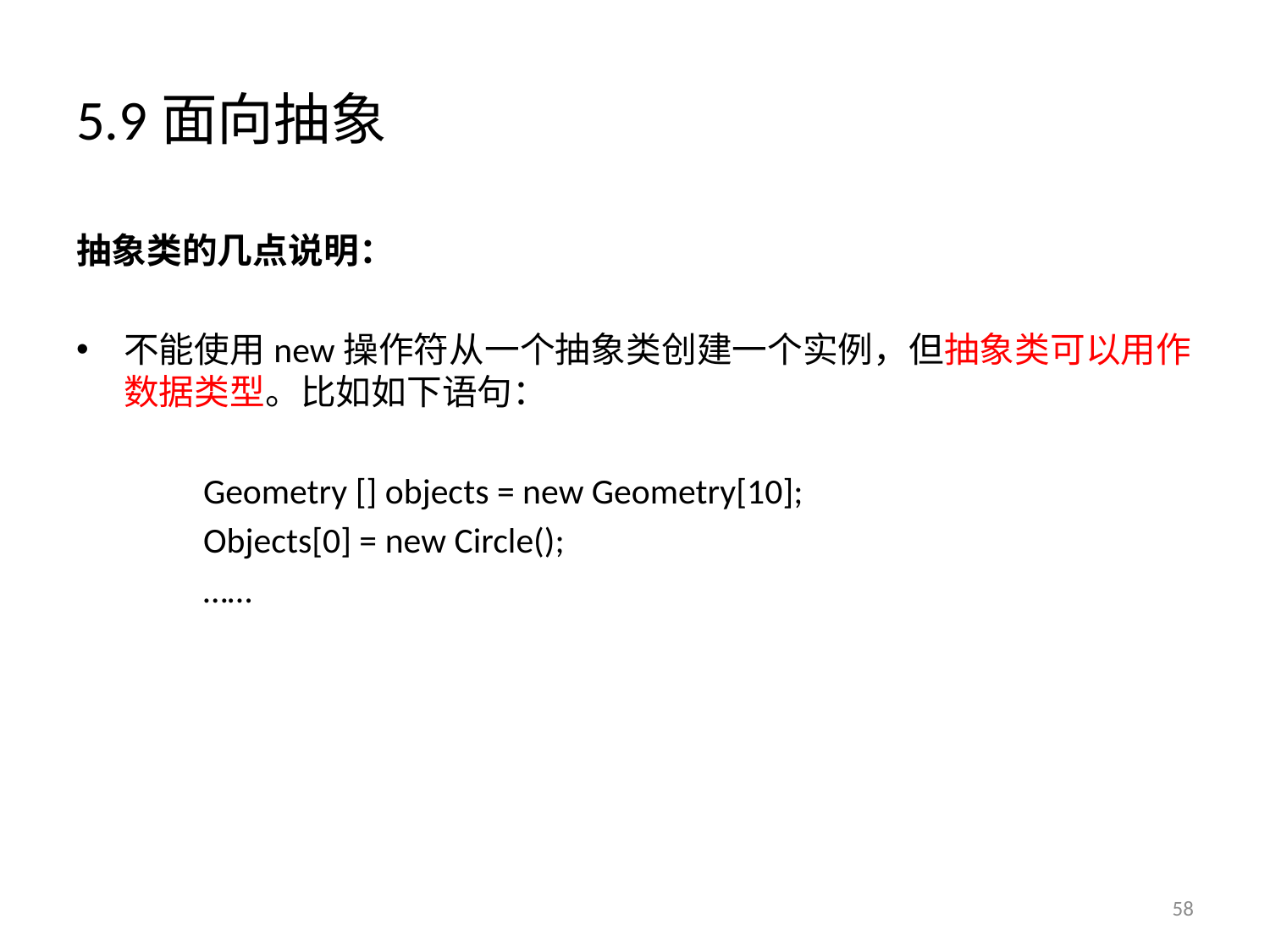

# 5.9面向抽象
抽象类的几点说明：

不能使用new操作符从一个抽象类创建一个实例，但抽象类可以用作数据类型。比如如下语句：

	Geometry [] objects = new Geometry[10];
	Objects[0] = new Circle();
	……
58